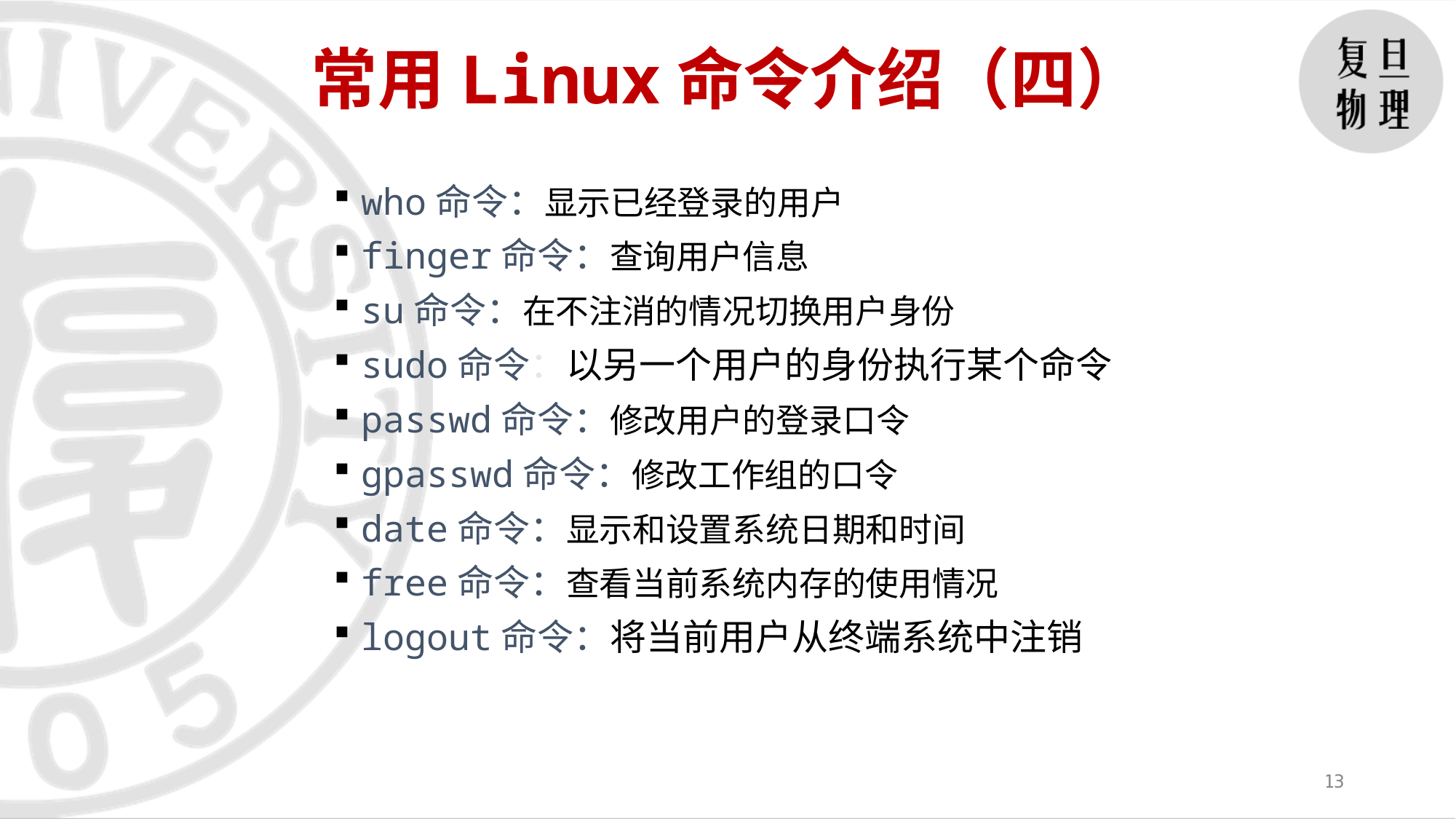

常用Linux命令介绍（四）
who命令：显示已经登录的用户
finger命令：查询用户信息
su命令：在不注消的情况切换用户身份
sudo命令：以另一个用户的身份执行某个命令
passwd命令：修改用户的登录口令
gpasswd命令：修改工作组的口令
date命令：显示和设置系统日期和时间
free命令：查看当前系统内存的使用情况
logout命令：将当前用户从终端系统中注销

13